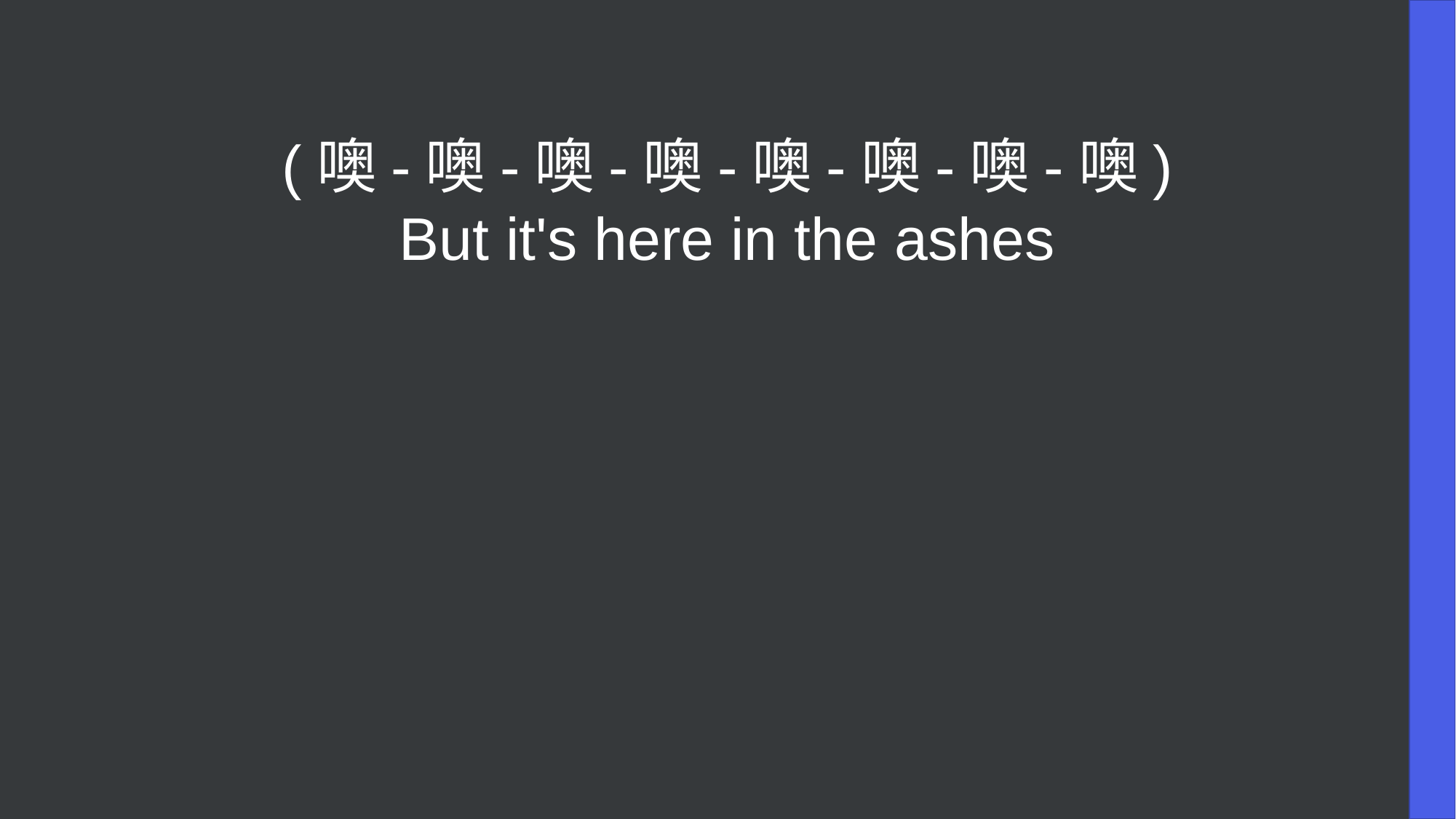

(噢-噢-噢-噢-噢-噢-噢-噢)
But it's here in the ashes